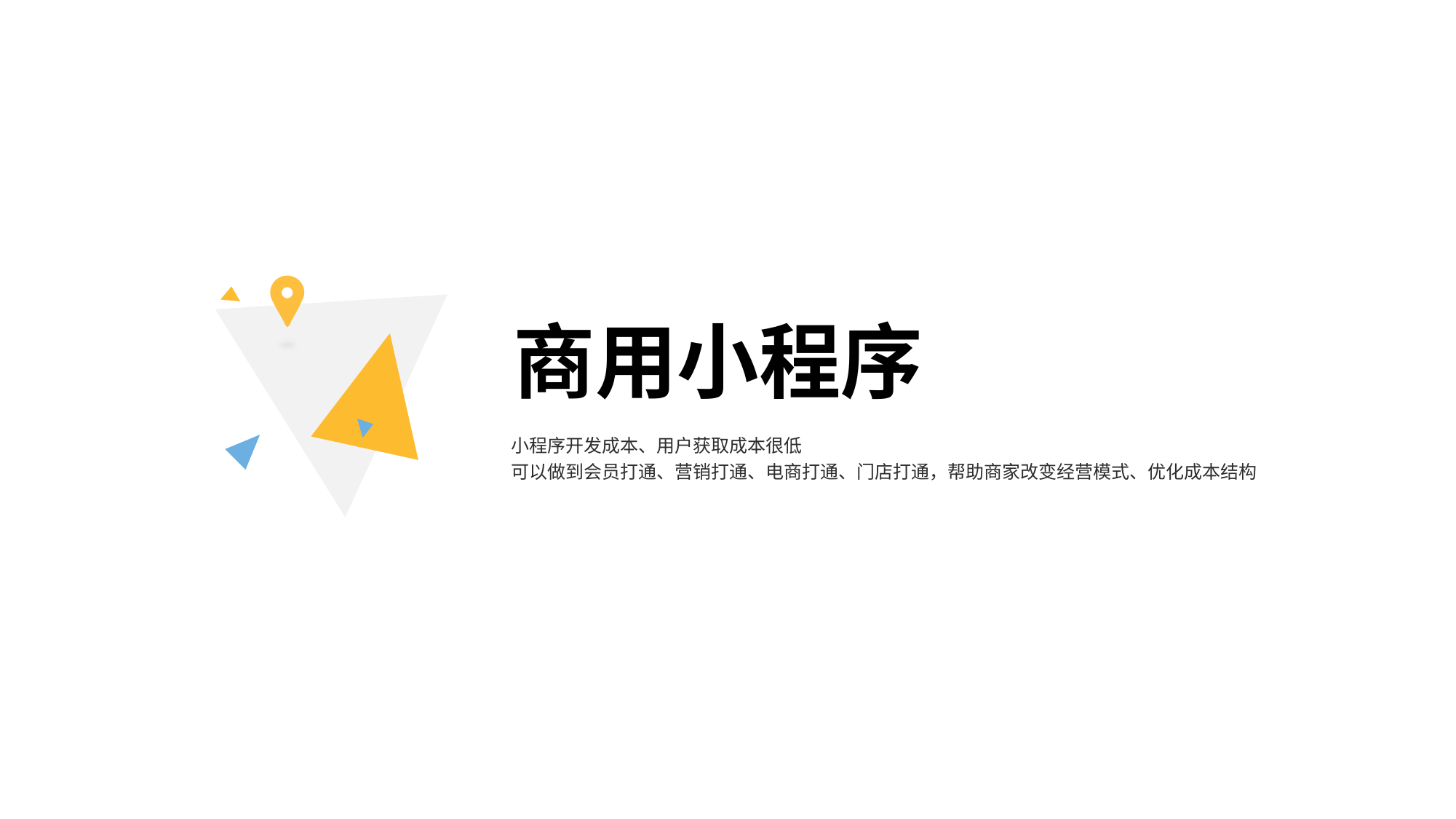

商用小程序

小程序开发成本、用户获取成本很低
可以做到会员打通、营销打通、电商打通、门店打通，帮助商家改变经营模式、优化成本结构